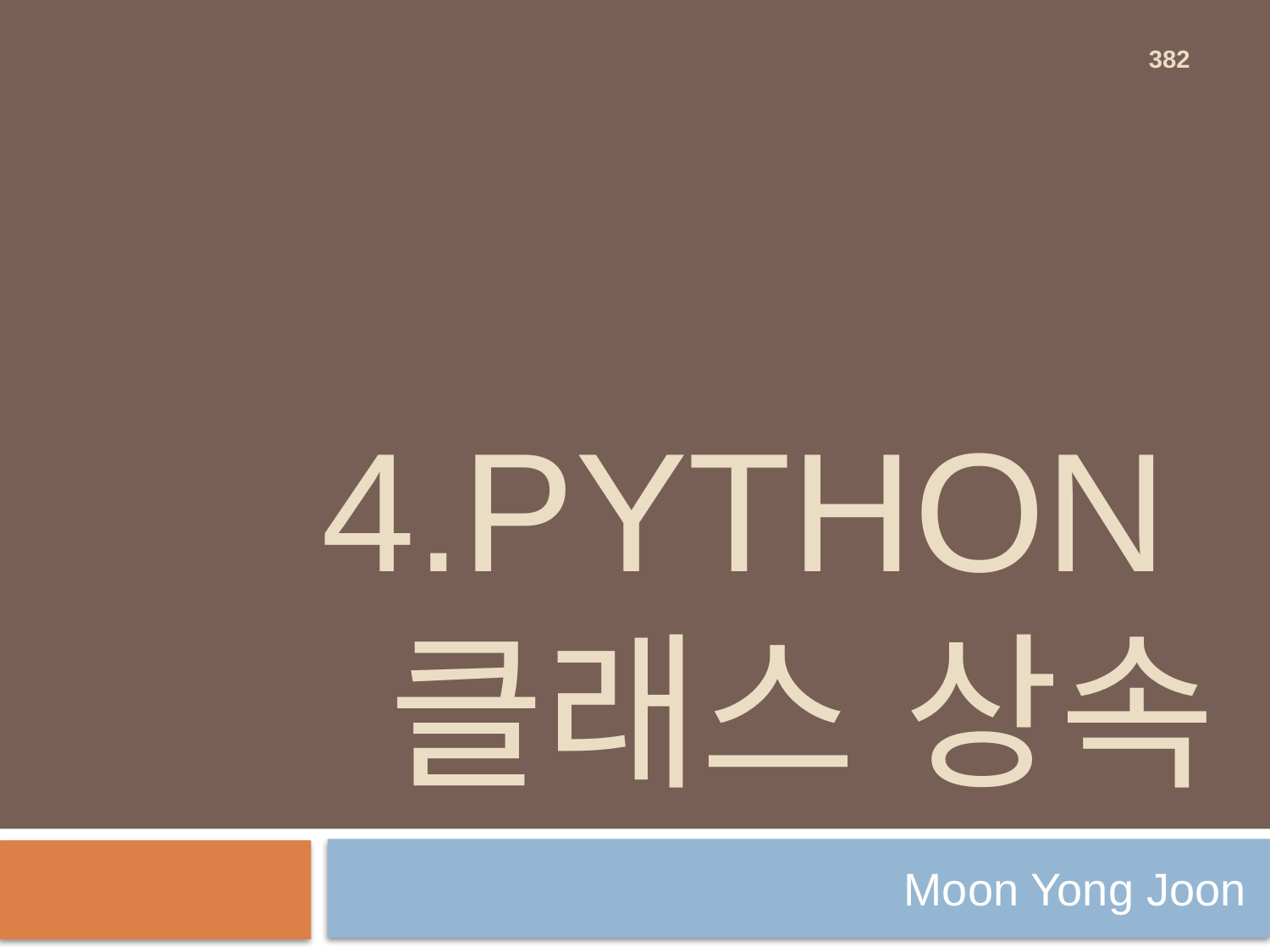

382
# 4.Python 클래스 상속
Moon Yong Joon